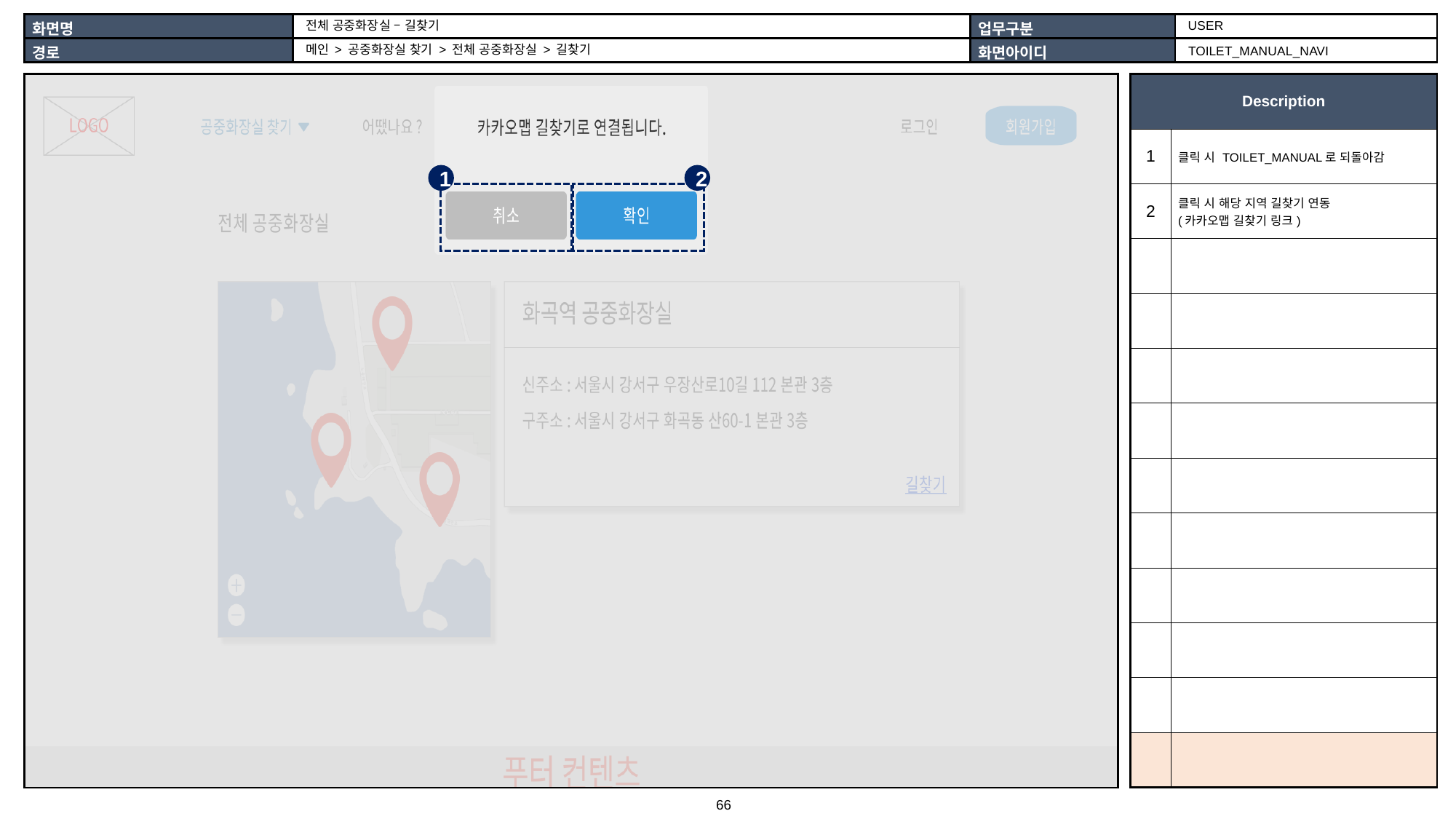

USER
전체 공중화장실 – 길찾기
메인 > 공중화장실 찾기 > 전체 공중화장실 > 길찾기
TOILET_MANUAL_NAVI
|  |
| --- |
| Description |  |
| --- | --- |
| 1 | 클릭 시 TOILET\_MANUAL로 되돌아감 |
| 2 | 클릭 시 해당 지역 길찾기 연동 (카카오맵 길찾기 링크) |
|  |  |
|  |  |
|  |  |
|  |  |
|  |  |
|  |  |
|  |  |
|  |  |
|  |  |
|  |  |
1
2